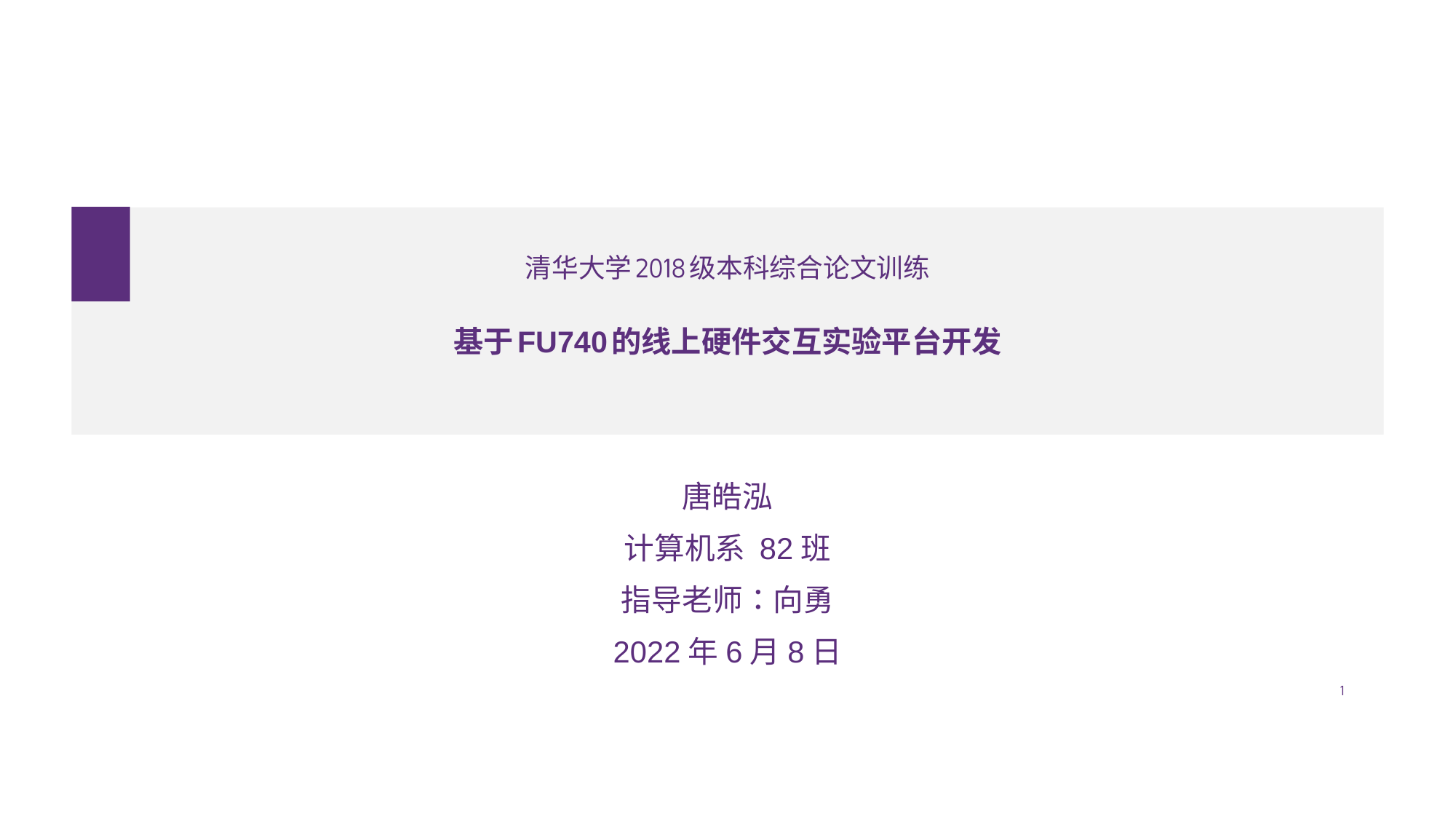

# 清华大学2018级本科综合论文训练 基于FU740的线上硬件交互实验平台开发
唐皓泓
计算机系 82班
指导老师：向勇
2022年6月8日
1